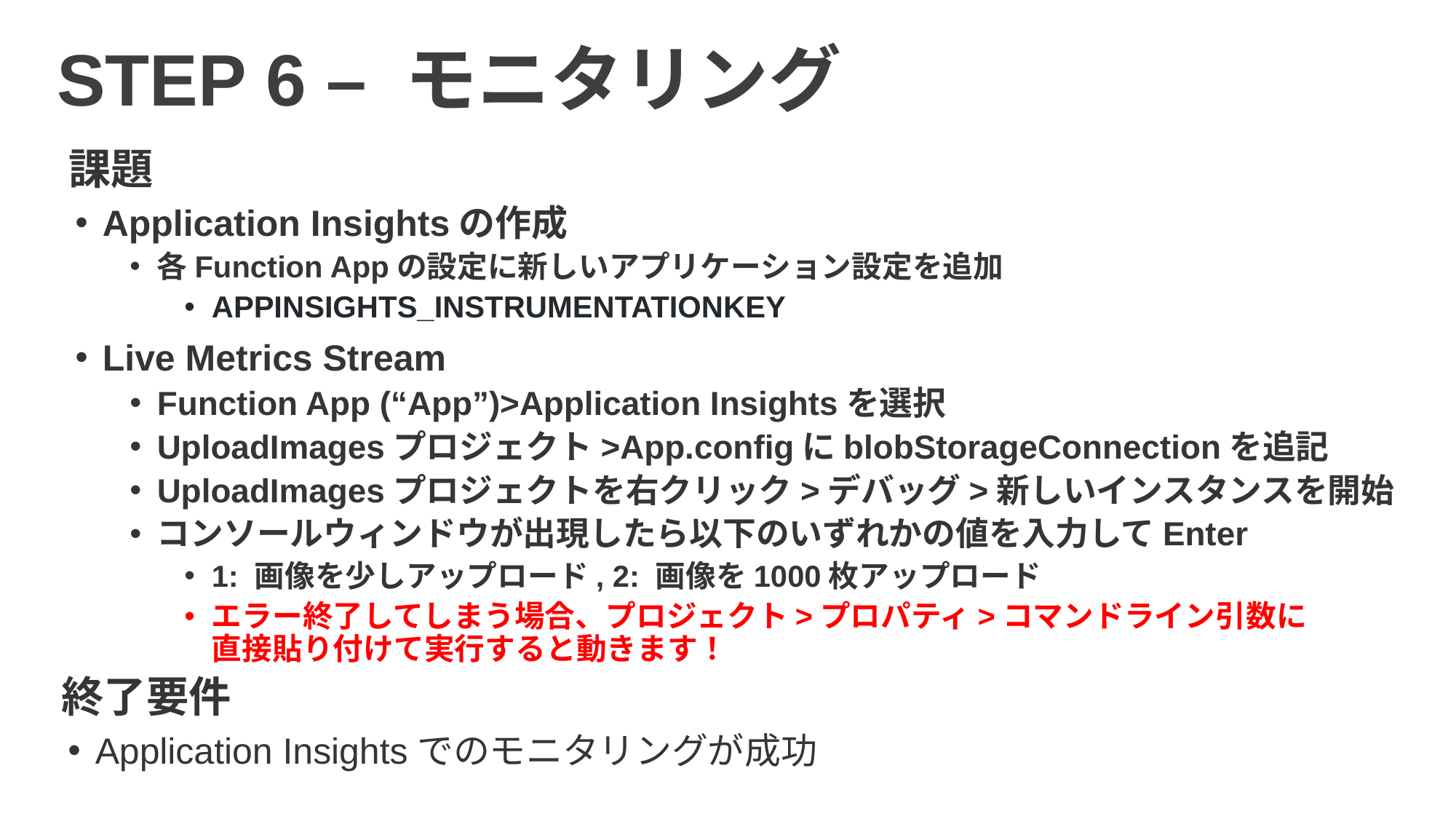

STEP 6 – モニタリング
課題
Application Insightsの作成
各Function Appの設定に新しいアプリケーション設定を追加
APPINSIGHTS_INSTRUMENTATIONKEY
Live Metrics Stream
Function App (“App”)>Application Insightsを選択
UploadImagesプロジェクト>App.configにblobStorageConnectionを追記
UploadImagesプロジェクトを右クリック>デバッグ>新しいインスタンスを開始
コンソールウィンドウが出現したら以下のいずれかの値を入力してEnter
1: 画像を少しアップロード, 2: 画像を1000枚アップロード
エラー終了してしまう場合、プロジェクト>プロパティ>コマンドライン引数に
直接貼り付けて実行すると動きます！
終了要件
Application Insightsでのモニタリングが成功